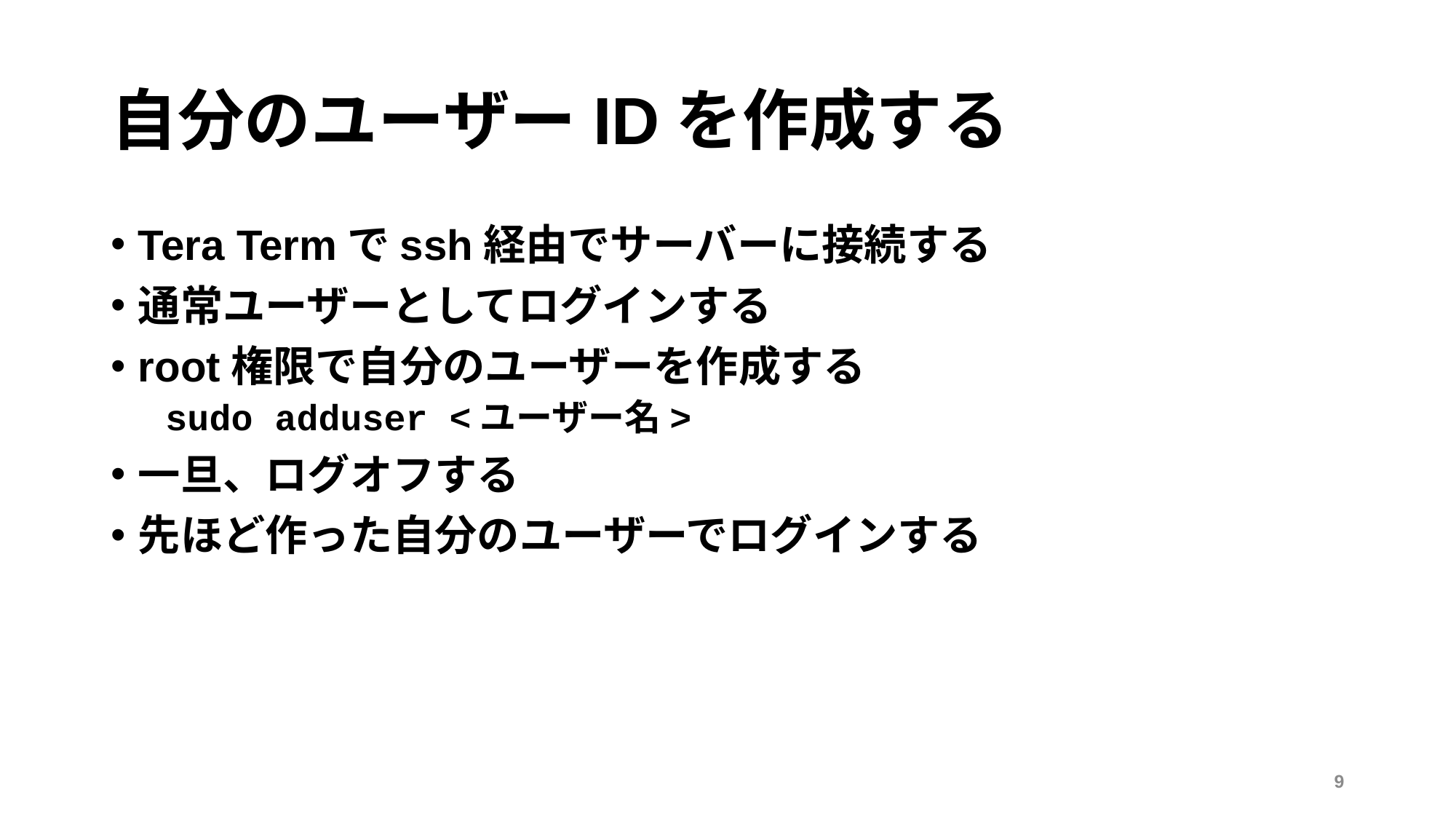

# 自分のユーザーIDを作成する
Tera Termでssh経由でサーバーに接続する
通常ユーザーとしてログインする
root権限で自分のユーザーを作成する
sudo adduser <ユーザー名>
一旦、ログオフする
先ほど作った自分のユーザーでログインする
9